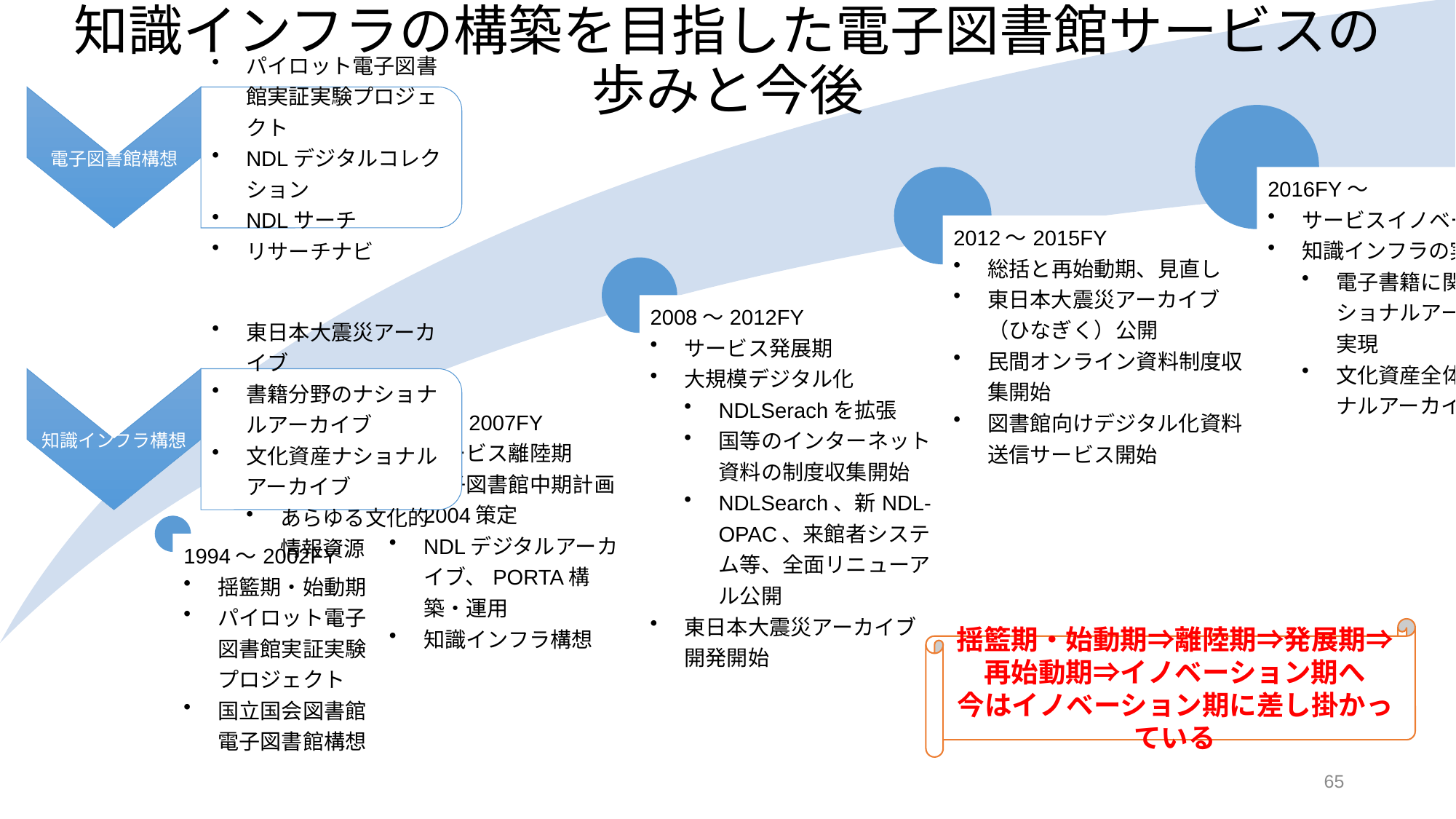

1994～2002FY
パイロット電子図書館実証実験プロジェクト
2002〜2007FY
2008～2012FY
2016FY～
大規模デジタル化
NDLSerachを拡張
国等のインターネット資料の制度収集開始
東日本大震災アーカイブ開発開始
国立国会図書館電子図書館構想
知識インフラ構想
NDLSearch、新NDL-OPAC、来館者システム等、全面リニューアル公開
2012〜2015FY
総括と再始動期、見直し
東日本大震災アーカイブ（ひなぎく）公開
民間オンライン資料制度収集開始
図書館向けデジタル化資料送信サービス開始
揺籃期・始動期
サービス離陸期
サービス発展期
# 知識インフラの構築を目指した電子図書館サービスの 歩みと今後
電子図書館構想
知識インフラ構想
東日本大震災アーカイブ
パイロット電子図書館実証実験プロジェクト
書籍分野のナショナルアーカイブ
NDLデジタルコレクション
NDLサーチ
リサーチナビ
揺籃期・始動期⇒離陸期⇒発展期⇒再始動期⇒イノベーション期へ
今はイノベーション期に差し掛かっている

65